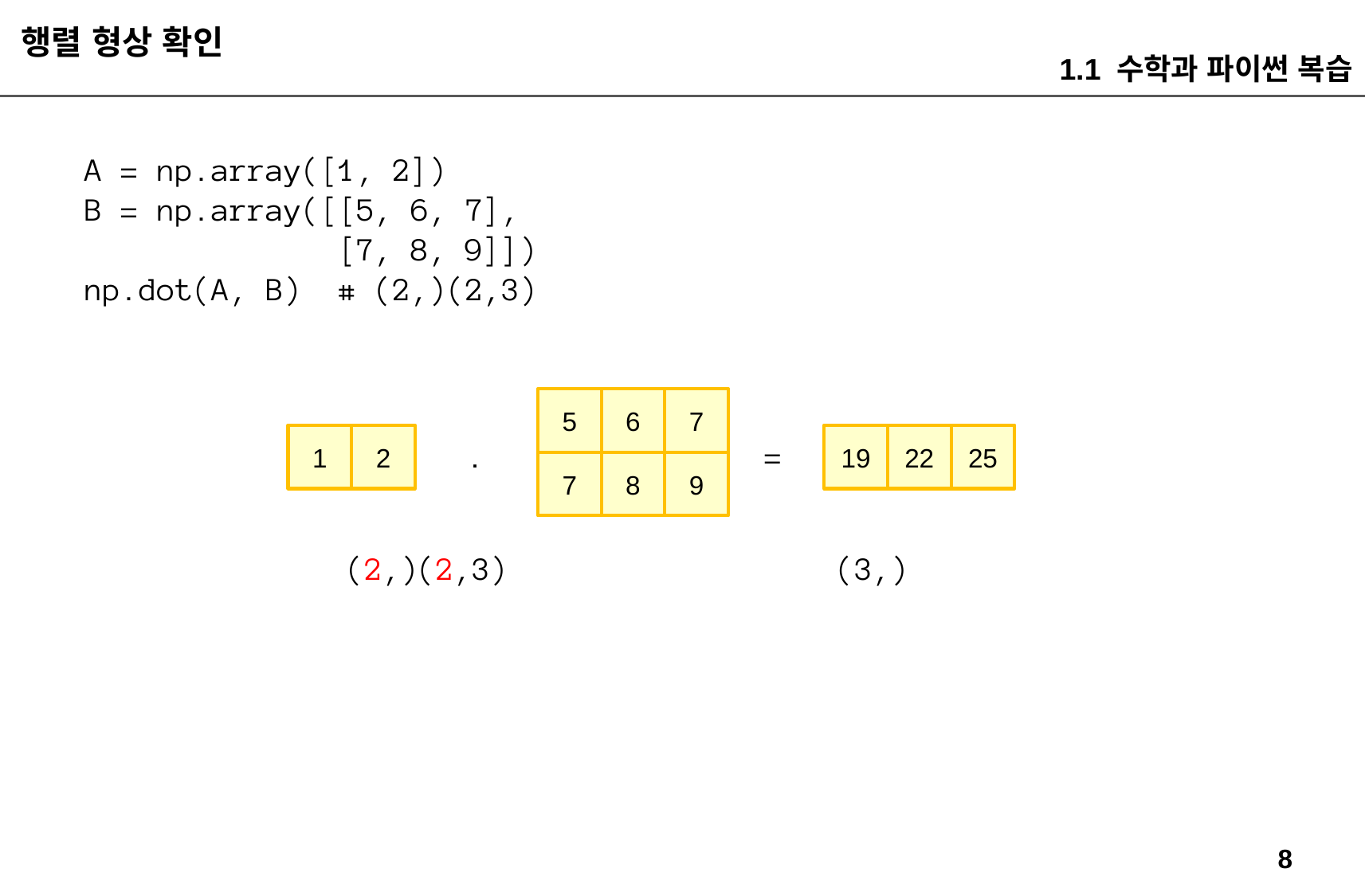

행렬 형상 확인
1.1 수학과 파이썬 복습
A = np.array([1, 2])
B = np.array([[5, 6, 7],
              [7, 8, 9]])
np.dot(A, B)  # (2,)(2,3)
6
7
5
22
25
1
2
19
=
.
9
7
8
(2,)
(2,3)
(3,)